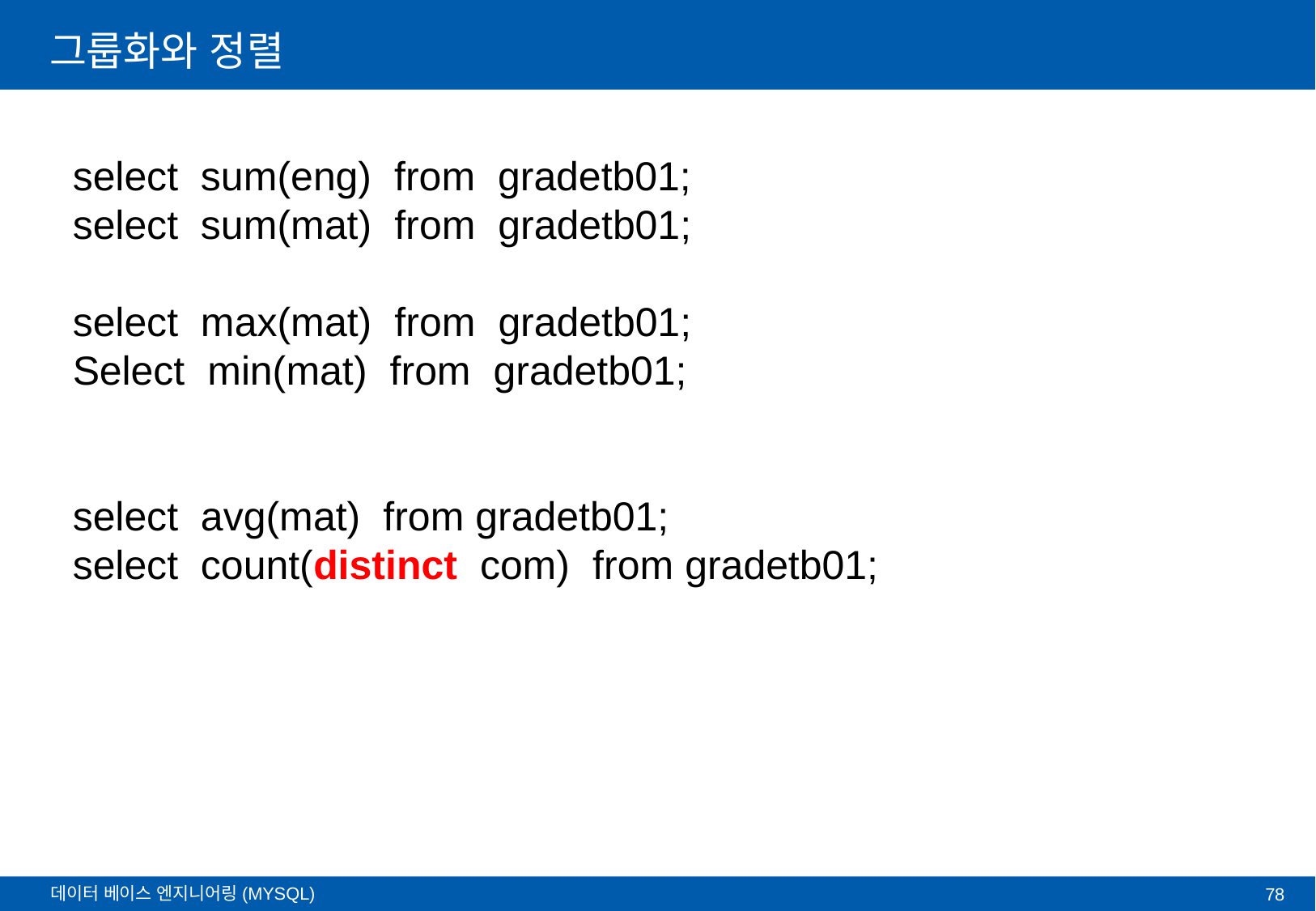

# 그룹화와 정렬

select  sum(eng)  from  gradetb01;
select  sum(mat)  from  gradetb01;

select  max(mat)  from  gradetb01;
Select  min(mat)  from  gradetb01;

select  avg(mat)  from gradetb01;
select  count(distinct  com)  from gradetb01;
78